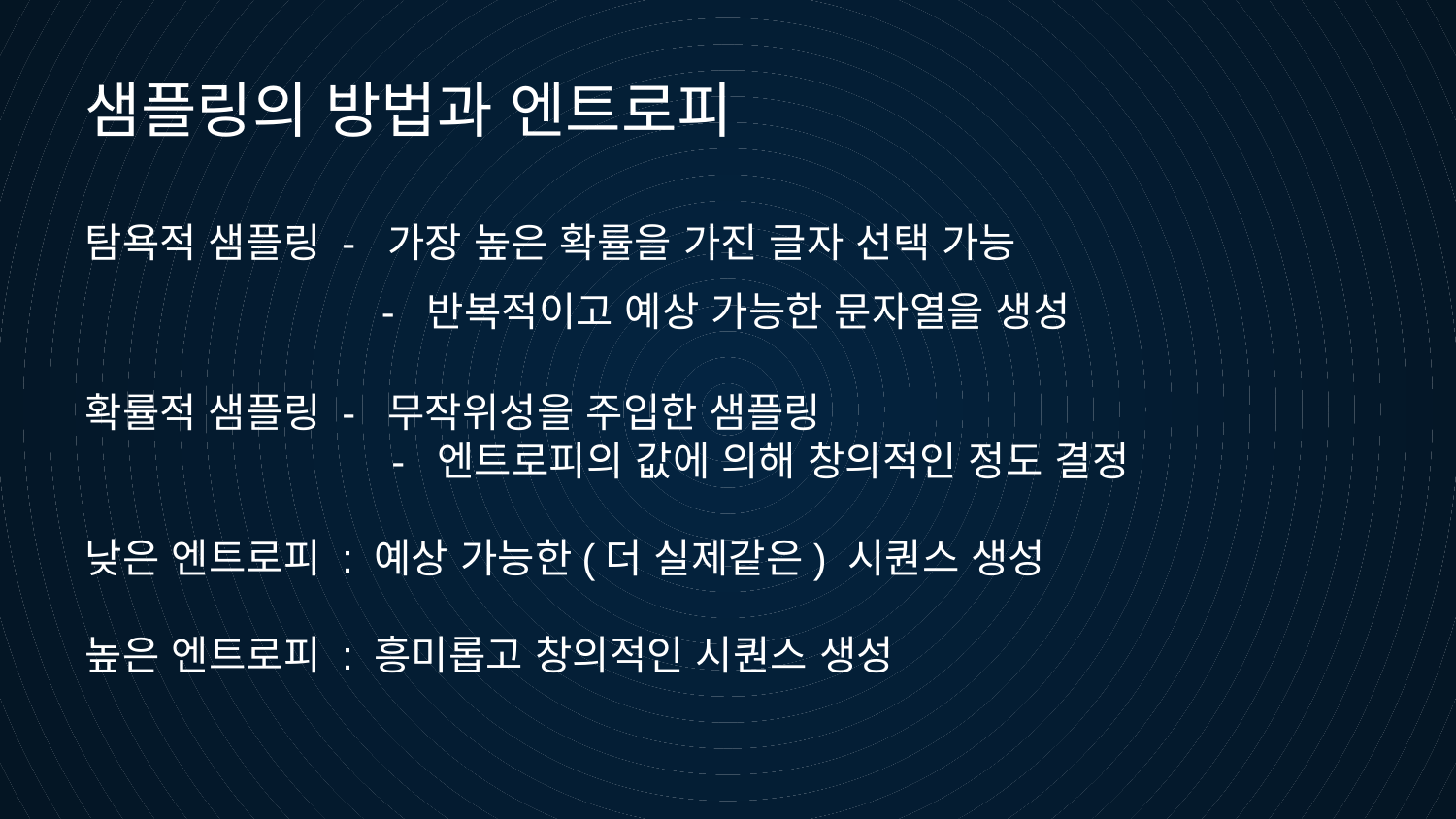

샘플링의 방법과 엔트로피
탐욕적 샘플링 -  가장 높은 확률을 가진 글자 선택 가능
	        -  반복적이고 예상 가능한 문자열을 생성
확률적 샘플링 -  무작위성을 주입한 샘플링
                          -  엔트로피의 값에 의해 창의적인 정도 결정
낮은 엔트로피 : 예상 가능한(더 실제같은) 시퀀스 생성
높은 엔트로피 : 흥미롭고 창의적인 시퀀스 생성